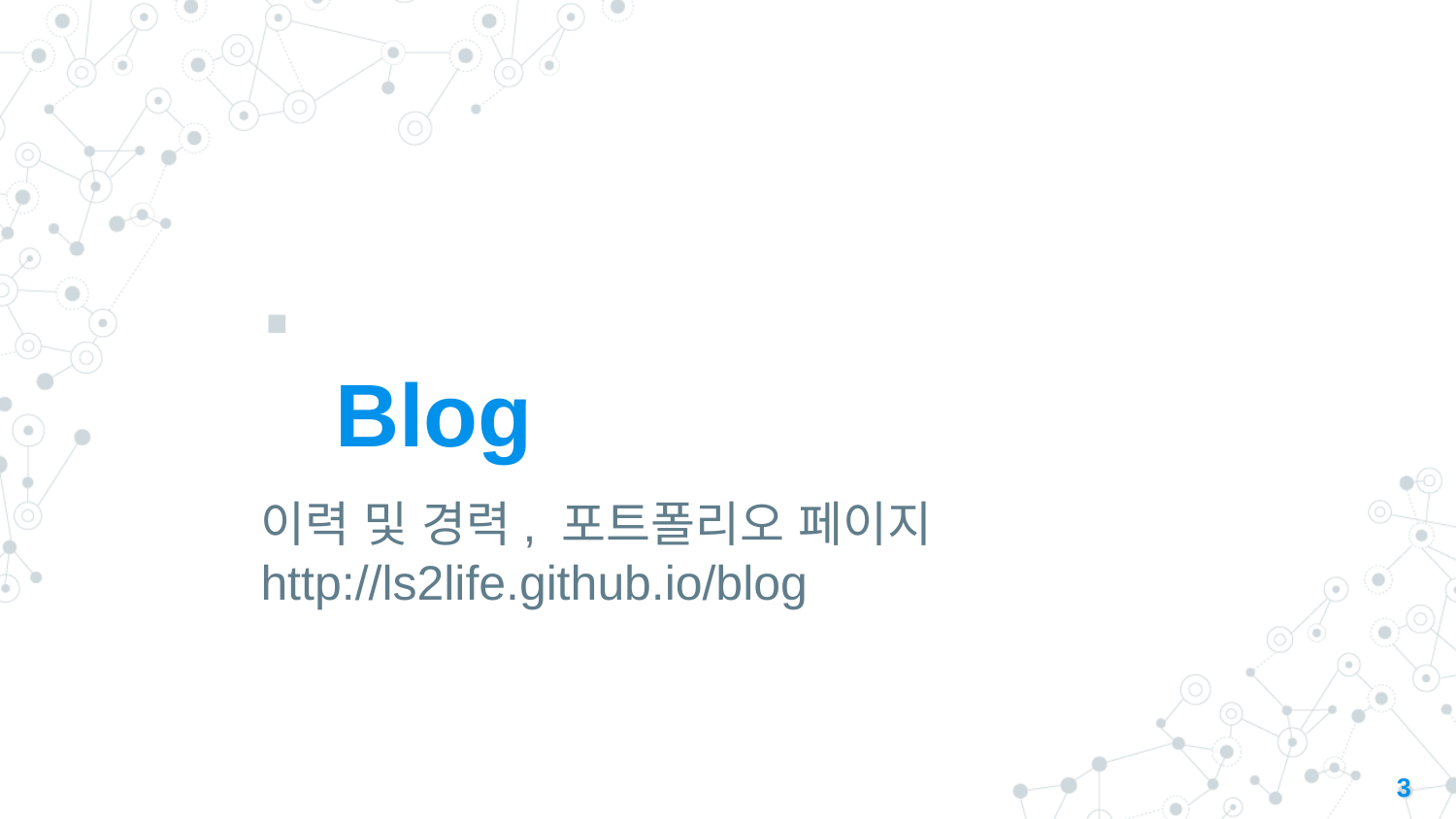

# .
   Blog
이력 및 경력, 포트폴리오 페이지
http://ls2life.github.io/blog
3